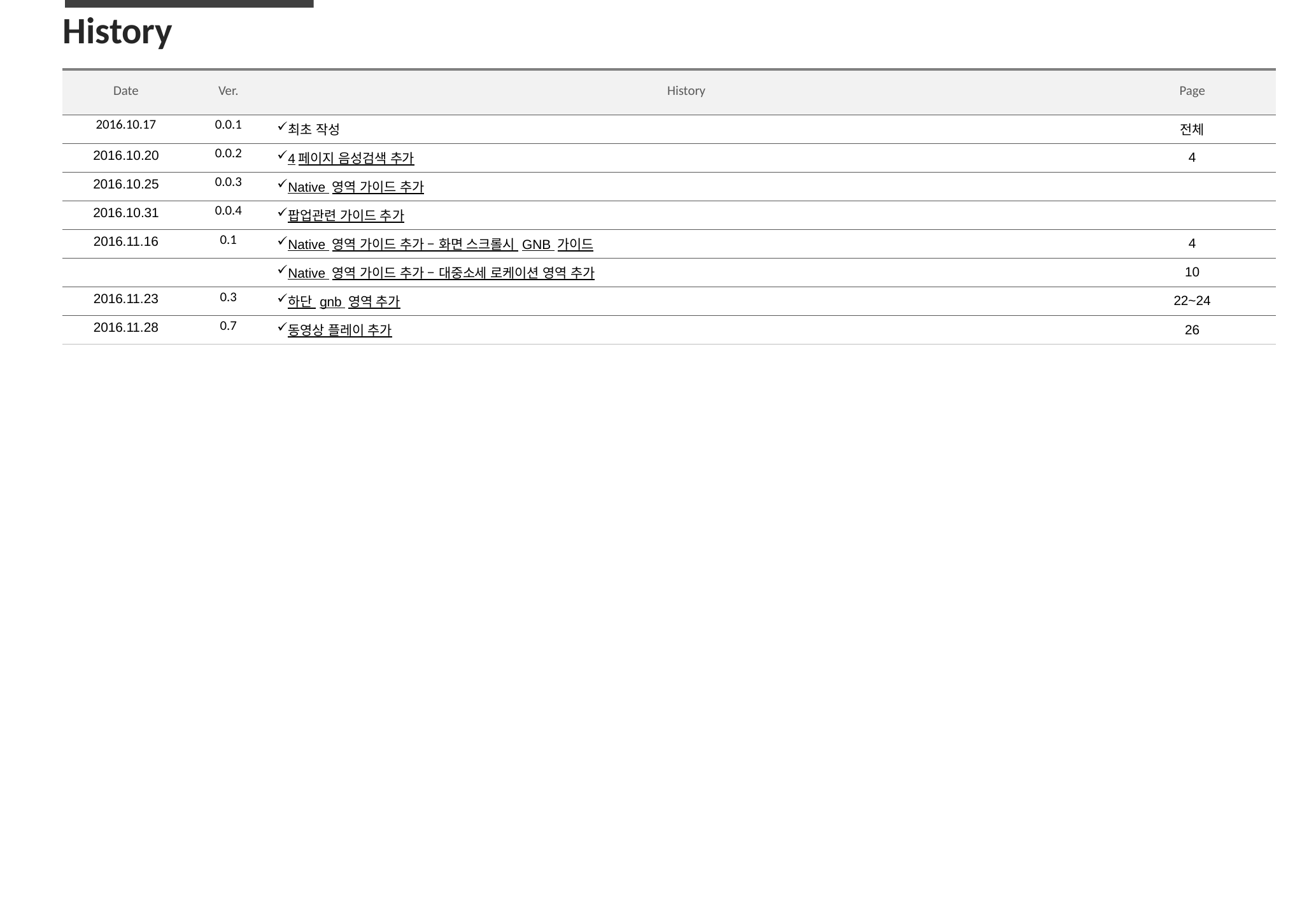

# History
| Date | Ver. | History | Page |
| --- | --- | --- | --- |
| 2016.10.17 | 0.0.1 | 최초 작성 | 전체 |
| 2016.10.20 | 0.0.2 | 4페이지 음성검색 추가 | 4 |
| 2016.10.25 | 0.0.3 | Native 영역 가이드 추가 |  |
| 2016.10.31 | 0.0.4 | 팝업관련 가이드 추가 |  |
| 2016.11.16 | 0.1 | Native 영역 가이드 추가 – 화면 스크롤시 GNB 가이드 | 4 |
|  |  | Native 영역 가이드 추가 – 대중소세 로케이션 영역 추가 | 10 |
| 2016.11.23 | 0.3 | 하단 gnb 영역 추가 | 22~24 |
| 2016.11.28 | 0.7 | 동영상 플레이 추가 | 26 |